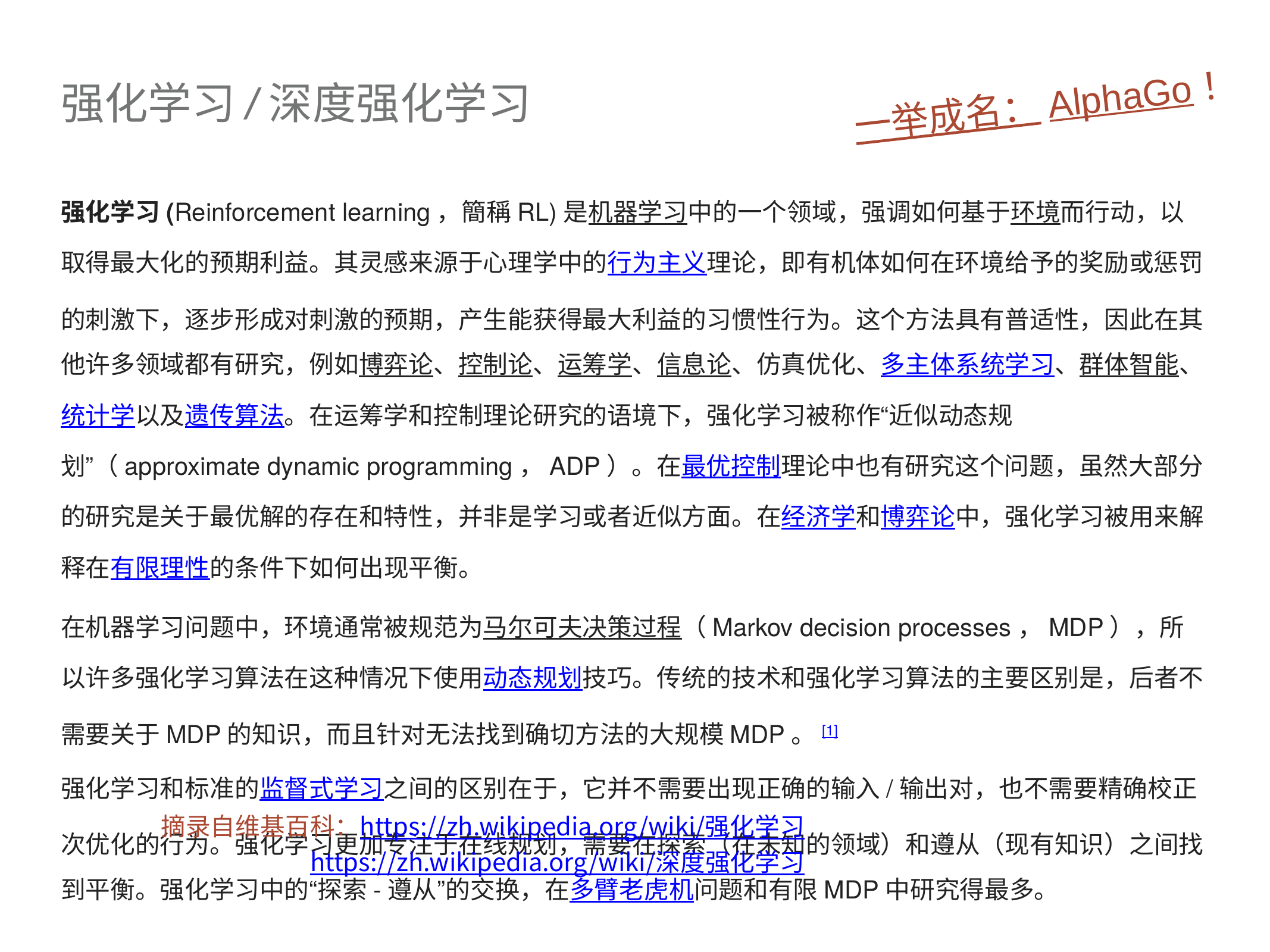

# 强化学习/深度强化学习
一举成名：AlphaGo！

强化学习(Reinforcement learning，簡稱RL)是机器学习中的一个领域，强调如何基于环境而行动，以取得最大化的预期利益。其灵感来源于心理学中的行为主义理论，即有机体如何在环境给予的奖励或惩罚的刺激下，逐步形成对刺激的预期，产生能获得最大利益的习惯性行为。这个方法具有普适性，因此在其他许多领域都有研究，例如博弈论、控制论、运筹学、信息论、仿真优化、多主体系统学习、群体智能、统计学以及遗传算法。在运筹学和控制理论研究的语境下，强化学习被称作“近似动态规划”（approximate dynamic programming，ADP）。在最优控制理论中也有研究这个问题，虽然大部分的研究是关于最优解的存在和特性，并非是学习或者近似方面。在经济学和博弈论中，强化学习被用来解释在有限理性的条件下如何出现平衡。
在机器学习问题中，环境通常被规范为马尔可夫决策过程（Markov decision processes，MDP），所以许多强化学习算法在这种情况下使用动态规划技巧。传统的技术和强化学习算法的主要区别是，后者不需要关于MDP的知识，而且针对无法找到确切方法的大规模MDP。[1]
强化学习和标准的监督式学习之间的区别在于，它并不需要出现正确的输入/输出对，也不需要精确校正次优化的行为。强化学习更加专注于在线规划，需要在探索（在未知的领域）和遵从（现有知识）之间找到平衡。强化学习中的“探索-遵从”的交换，在多臂老虎机问题和有限MDP中研究得最多。
深度强化学习 (DRL) 是一种使用深度学习技术扩展传统强化学习方法的一种机器学习方法。深度学习强大的函数逼近能力自然成为了替代人工指定特征的最好手段并为性能更好的端到端学习的实现提供了可能。
摘录自维基百科：https://zh.wikipedia.org/wiki/强化学习
 https://zh.wikipedia.org/wiki/深度强化学习